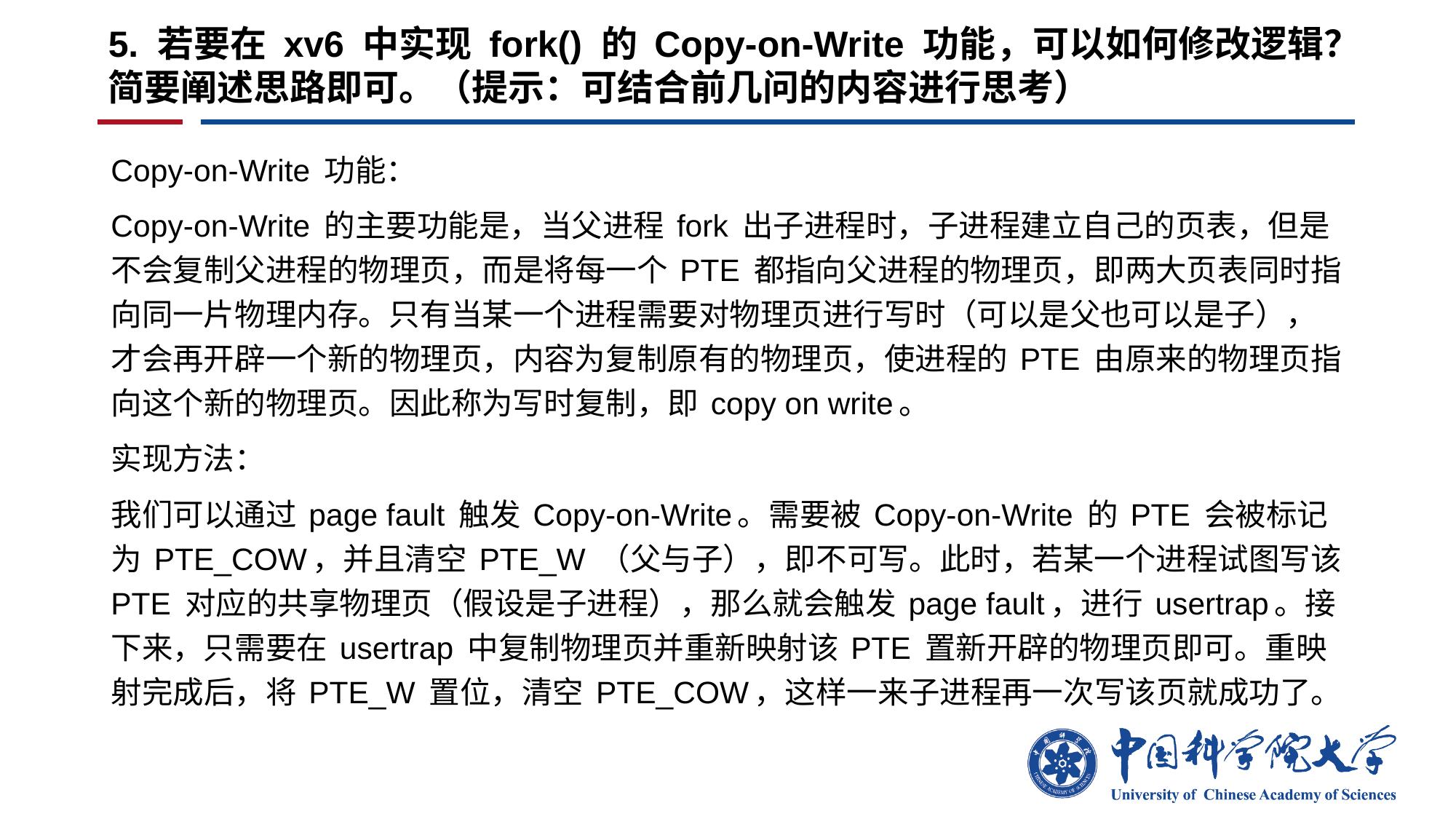

# 5. 若要在 xv6 中实现 fork() 的 Copy-on-Write 功能，可以如何修改逻辑？简要阐述思路即可。（提示：可结合前几问的内容进行思考）
Copy-on-Write 功能：
Copy-on-Write 的主要功能是，当父进程 fork 出子进程时，子进程建立自己的页表，但是不会复制父进程的物理页，而是将每一个 PTE 都指向父进程的物理页，即两大页表同时指向同一片物理内存。只有当某一个进程需要对物理页进行写时（可以是父也可以是子），才会再开辟一个新的物理页，内容为复制原有的物理页，使进程的 PTE 由原来的物理页指向这个新的物理页。因此称为写时复制，即 copy on write。
实现方法：
我们可以通过 page fault 触发 Copy-on-Write。需要被 Copy-on-Write 的 PTE 会被标记为 PTE_COW，并且清空 PTE_W （父与子），即不可写。此时，若某一个进程试图写该 PTE 对应的共享物理页（假设是子进程），那么就会触发 page fault，进行 usertrap。接下来，只需要在 usertrap 中复制物理页并重新映射该 PTE 置新开辟的物理页即可。重映射完成后，将 PTE_W 置位，清空 PTE_COW，这样一来子进程再一次写该页就成功了。